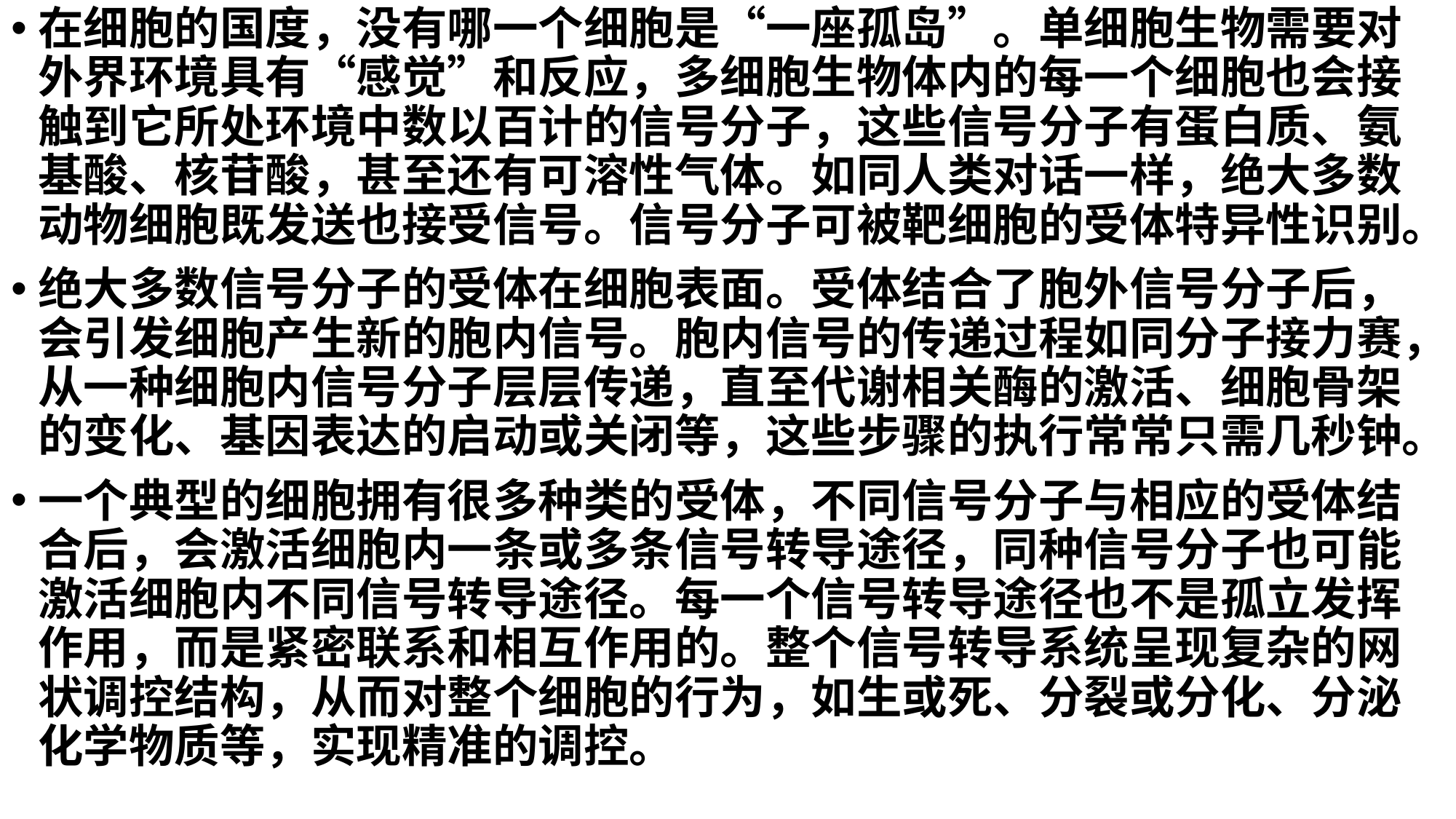

在细胞的国度，没有哪一个细胞是“一座孤岛”。单细胞生物需要对外界环境具有“感觉”和反应，多细胞生物体内的每一个细胞也会接触到它所处环境中数以百计的信号分子，这些信号分子有蛋白质、氨基酸、核苷酸，甚至还有可溶性气体。如同人类对话一样，绝大多数动物细胞既发送也接受信号。信号分子可被靶细胞的受体特异性识别。
绝大多数信号分子的受体在细胞表面。受体结合了胞外信号分子后，会引发细胞产生新的胞内信号。胞内信号的传递过程如同分子接力赛，从一种细胞内信号分子层层传递，直至代谢相关酶的激活、细胞骨架的变化、基因表达的启动或关闭等，这些步骤的执行常常只需几秒钟。
一个典型的细胞拥有很多种类的受体，不同信号分子与相应的受体结合后，会激活细胞内一条或多条信号转导途径，同种信号分子也可能激活细胞内不同信号转导途径。每一个信号转导途径也不是孤立发挥作用，而是紧密联系和相互作用的。整个信号转导系统呈现复杂的网状调控结构，从而对整个细胞的行为，如生或死、分裂或分化、分泌化学物质等，实现精准的调控。